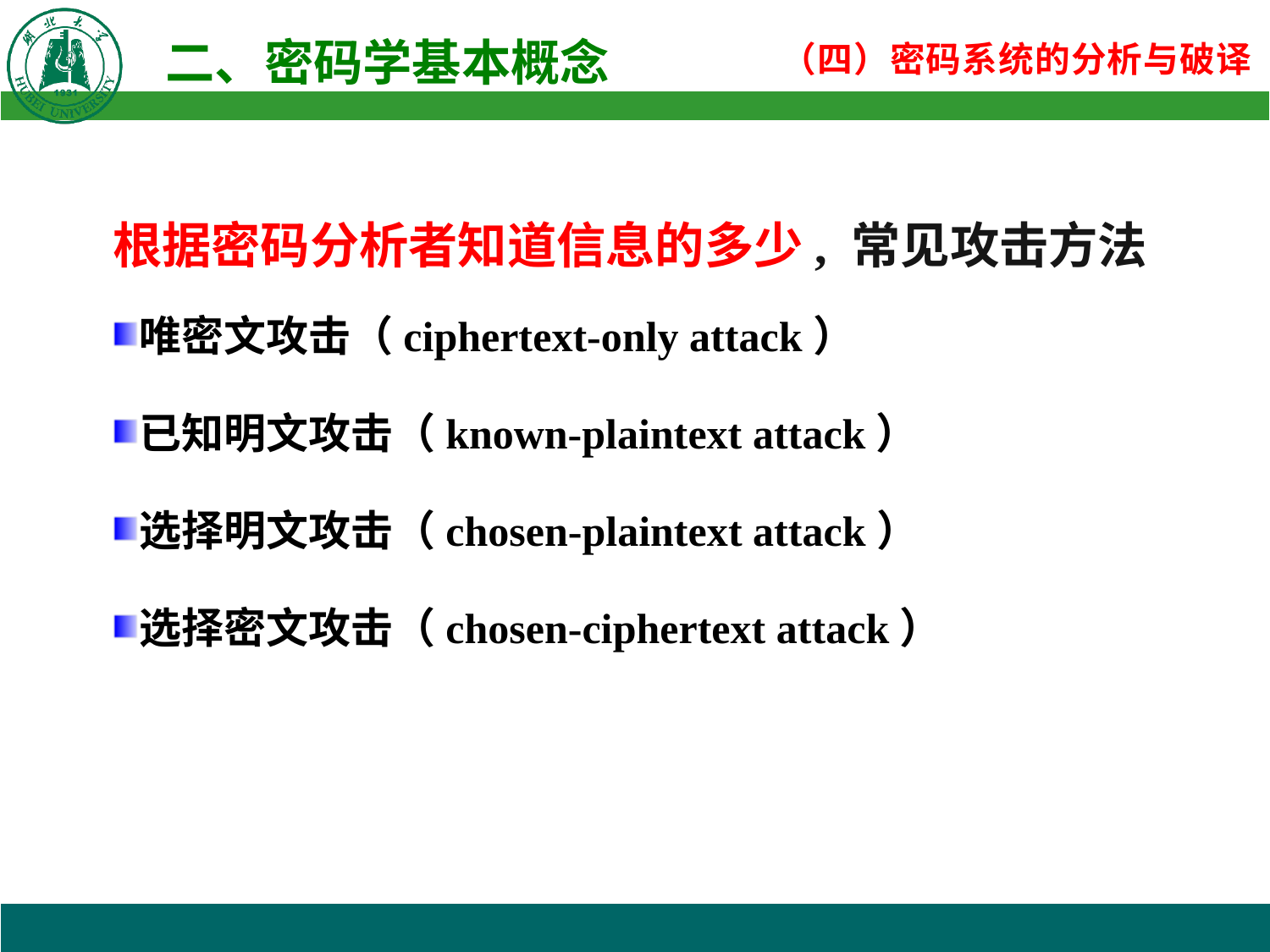

根据密码分析者知道信息的多少, 常见攻击方法
唯密文攻击（ciphertext-only attack）
已知明文攻击（known-plaintext attack）
选择明文攻击（chosen-plaintext attack）
选择密文攻击（chosen-ciphertext attack）